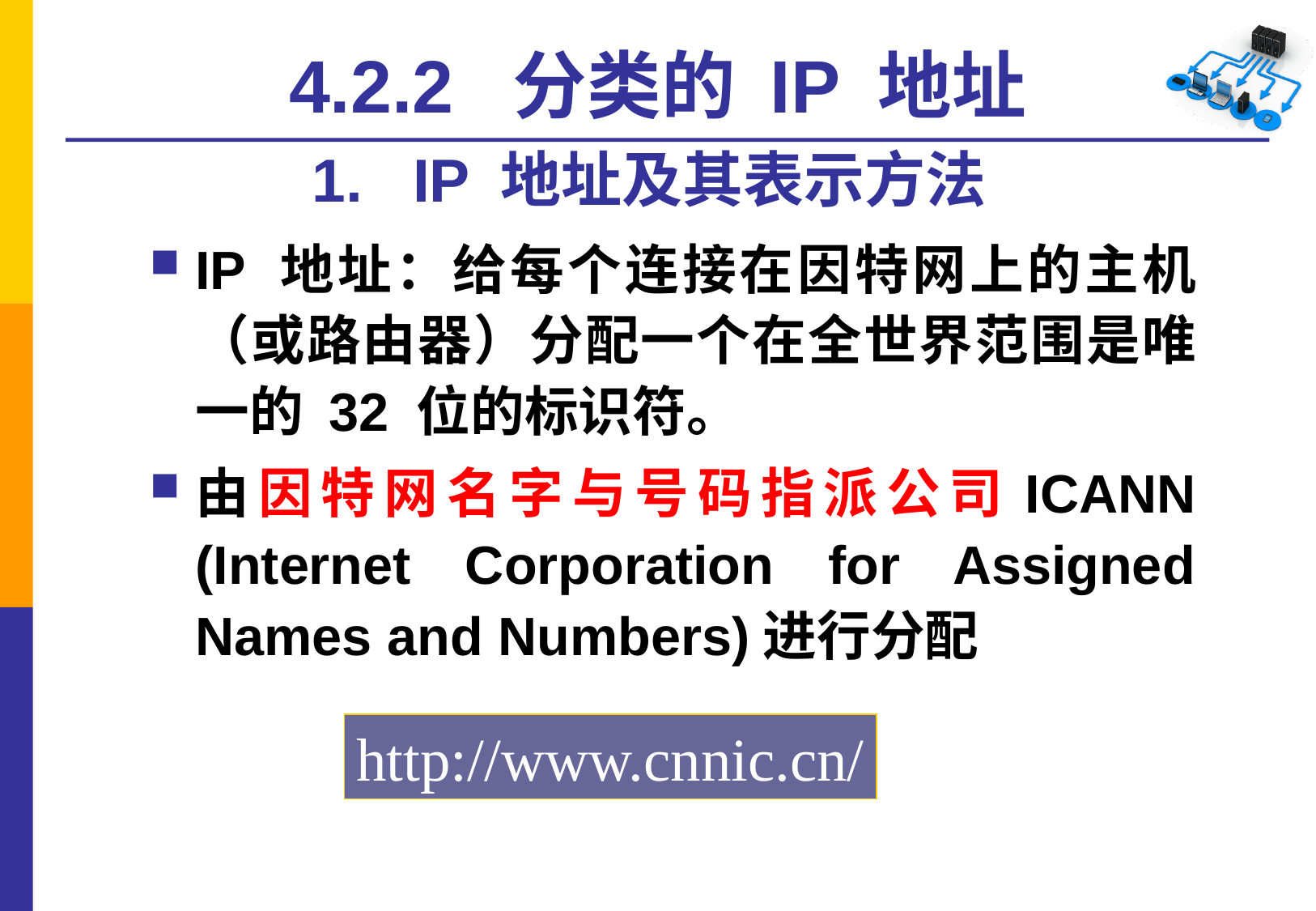

# 4.2.2  分类的 IP 地址 1.   IP 地址及其表示方法
IP 地址：给每个连接在因特网上的主机（或路由器）分配一个在全世界范围是唯一的 32 位的标识符。
由因特网名字与号码指派公司ICANN (Internet Corporation for Assigned Names and Numbers)进行分配
http://www.cnnic.cn/